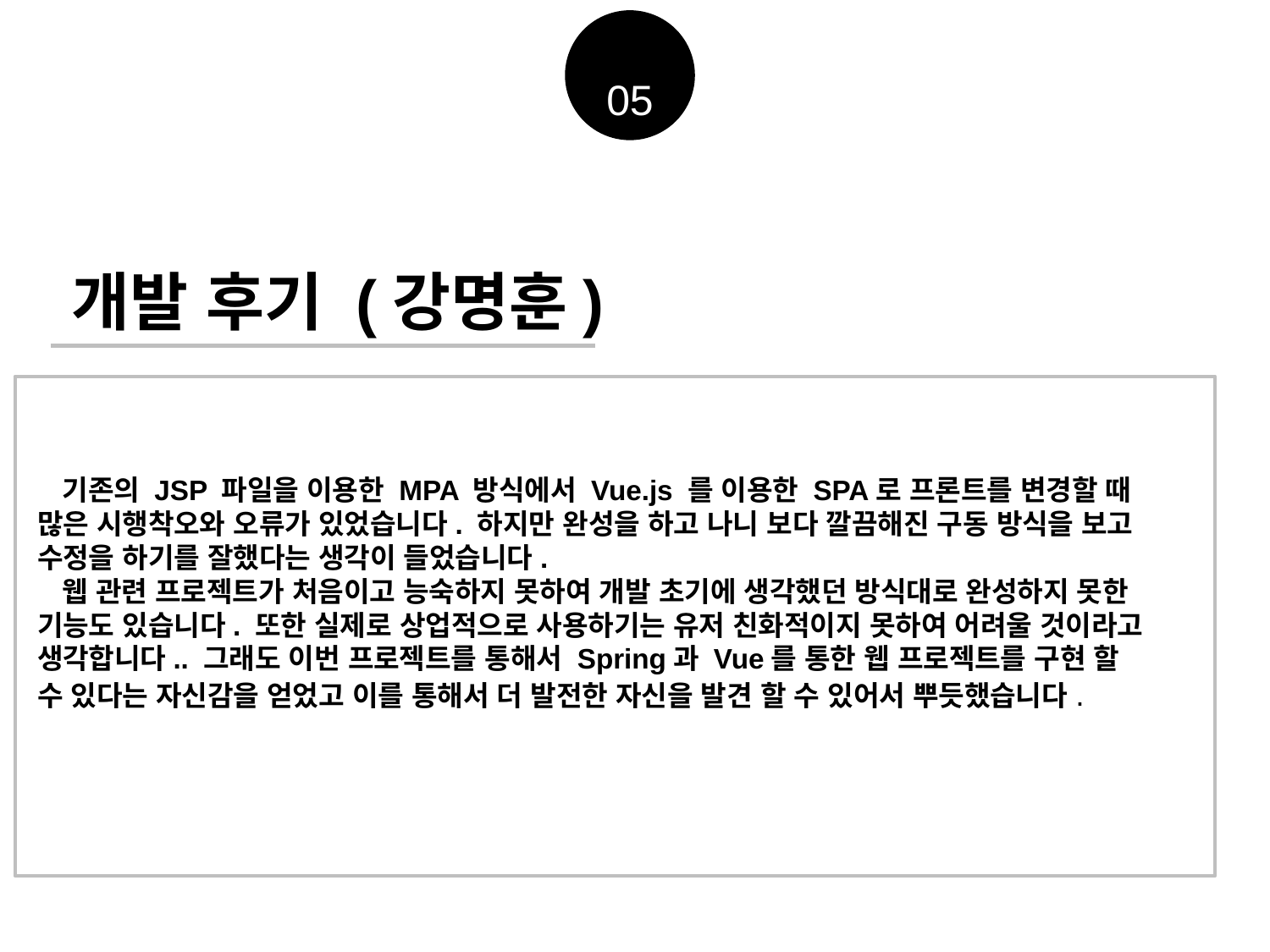

05
개발 후기 (강명훈)

기존의 JSP 파일을 이용한 MPA 방식에서 Vue.js 를 이용한 SPA로 프론트를 변경할 때 많은 시행착오와 오류가 있었습니다. 하지만 완성을 하고 나니 보다 깔끔해진 구동 방식을 보고 수정을 하기를 잘했다는 생각이 들었습니다.
웹 관련 프로젝트가 처음이고 능숙하지 못하여 개발 초기에 생각했던 방식대로 완성하지 못한 기능도 있습니다. 또한 실제로 상업적으로 사용하기는 유저 친화적이지 못하여 어려울 것이라고 생각합니다.. 그래도 이번 프로젝트를 통해서 Spring과 Vue를 통한 웹 프로젝트를 구현 할 수 있다는 자신감을 얻었고 이를 통해서 더 발전한 자신을 발견 할 수 있어서 뿌듯했습니다.